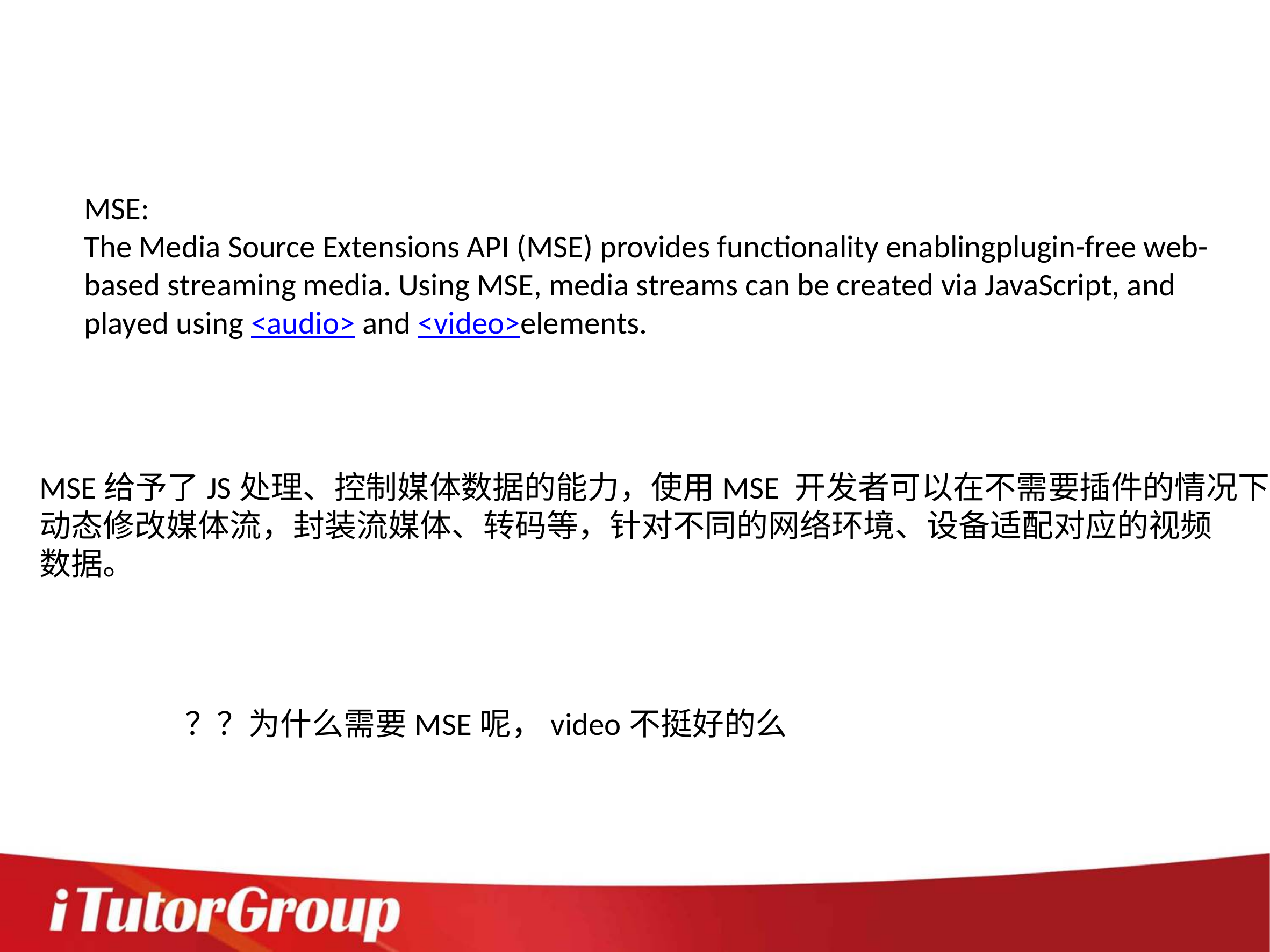

MSE:
The Media Source Extensions API (MSE) provides functionality enablingplugin-free web-based streaming media. Using MSE, media streams can be created via JavaScript, and played using <audio> and <video>elements.
MSE给予了JS处理、控制媒体数据的能力，使用MSE 开发者可以在不需要插件的情况下
动态修改媒体流，封装流媒体、转码等，针对不同的网络环境、设备适配对应的视频
数据。
？？为什么需要MSE呢，video不挺好的么